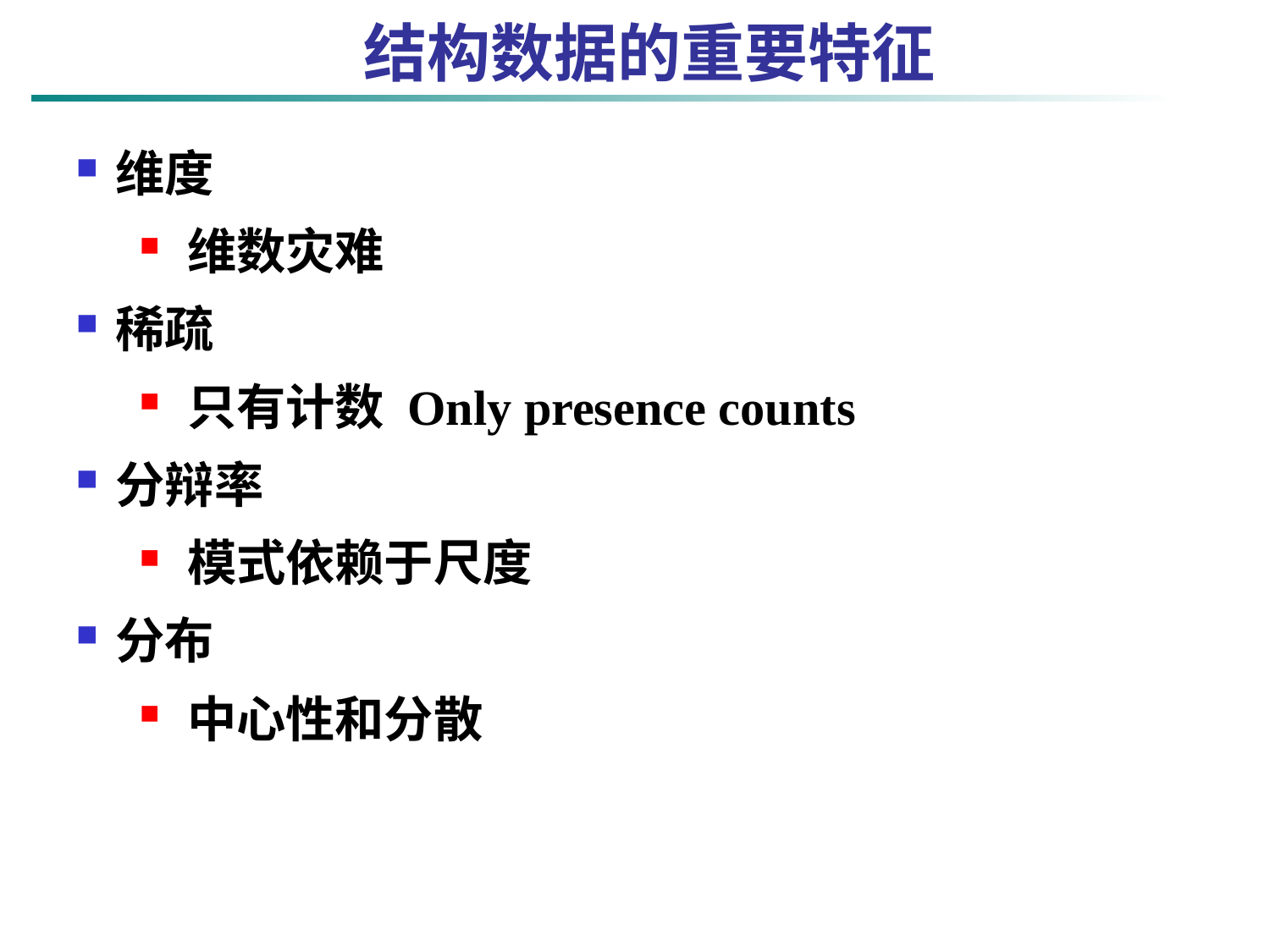

# 结构数据的重要特征
维度
维数灾难
稀疏
只有计数 Only presence counts
分辩率
模式依赖于尺度
分布
中心性和分散
4